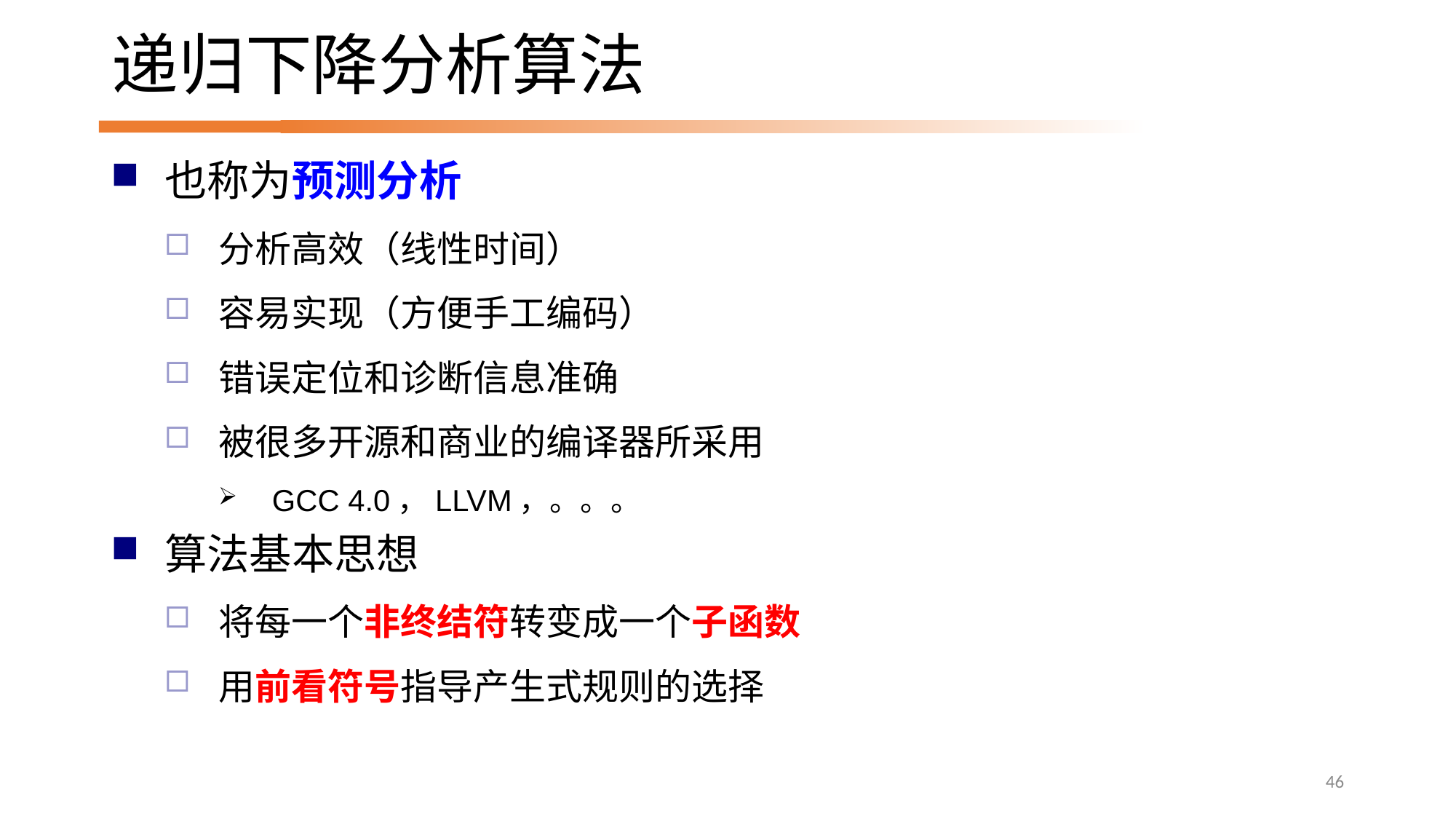

# 递归下降分析算法
也称为预测分析
分析高效（线性时间）
容易实现（方便手工编码）
错误定位和诊断信息准确
被很多开源和商业的编译器所采用
GCC 4.0，LLVM，。。。
算法基本思想
将每一个非终结符转变成一个子函数
用前看符号指导产生式规则的选择
46